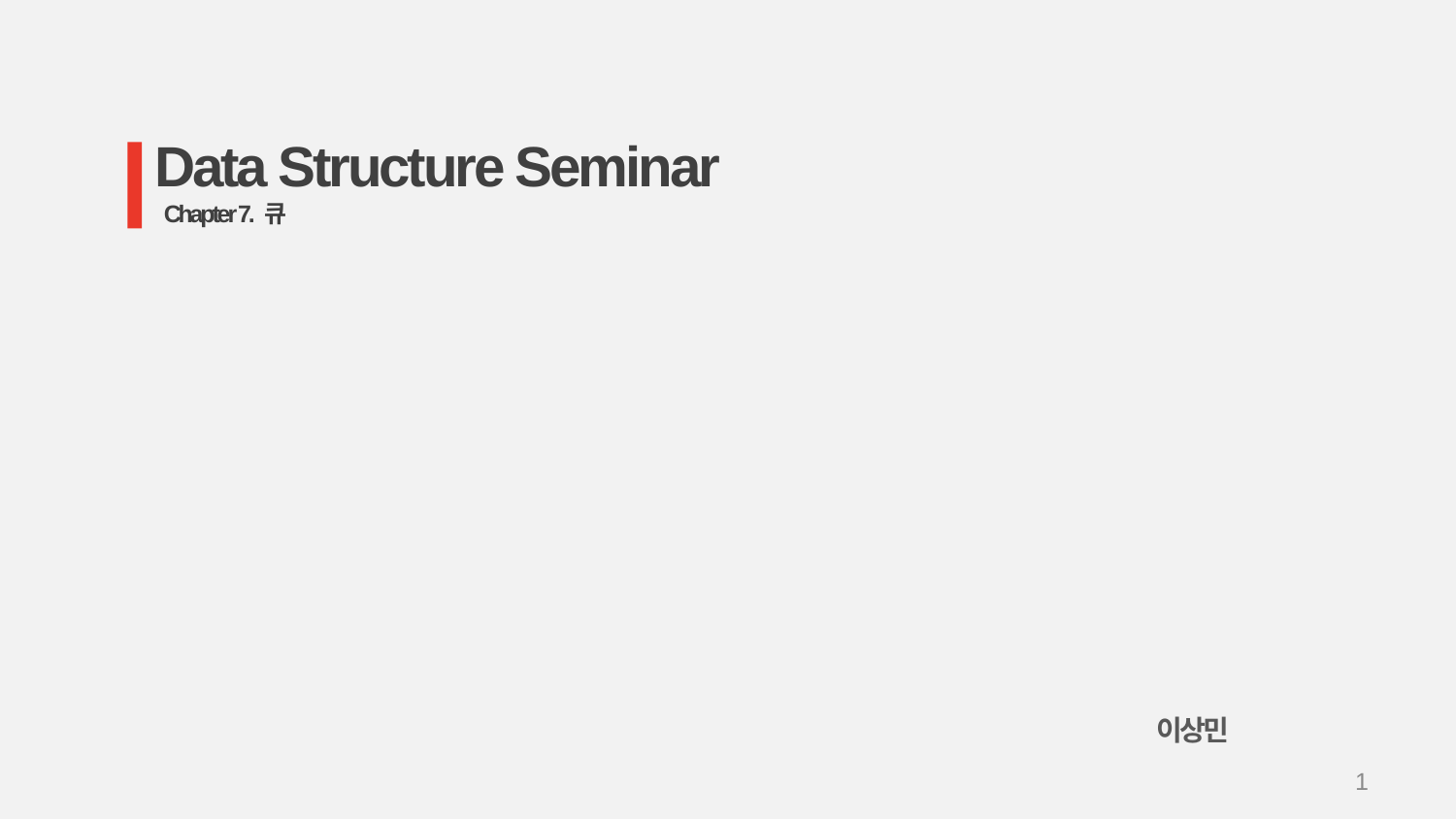

Data Structure Seminar

Chapter 7. 큐
이상민
1